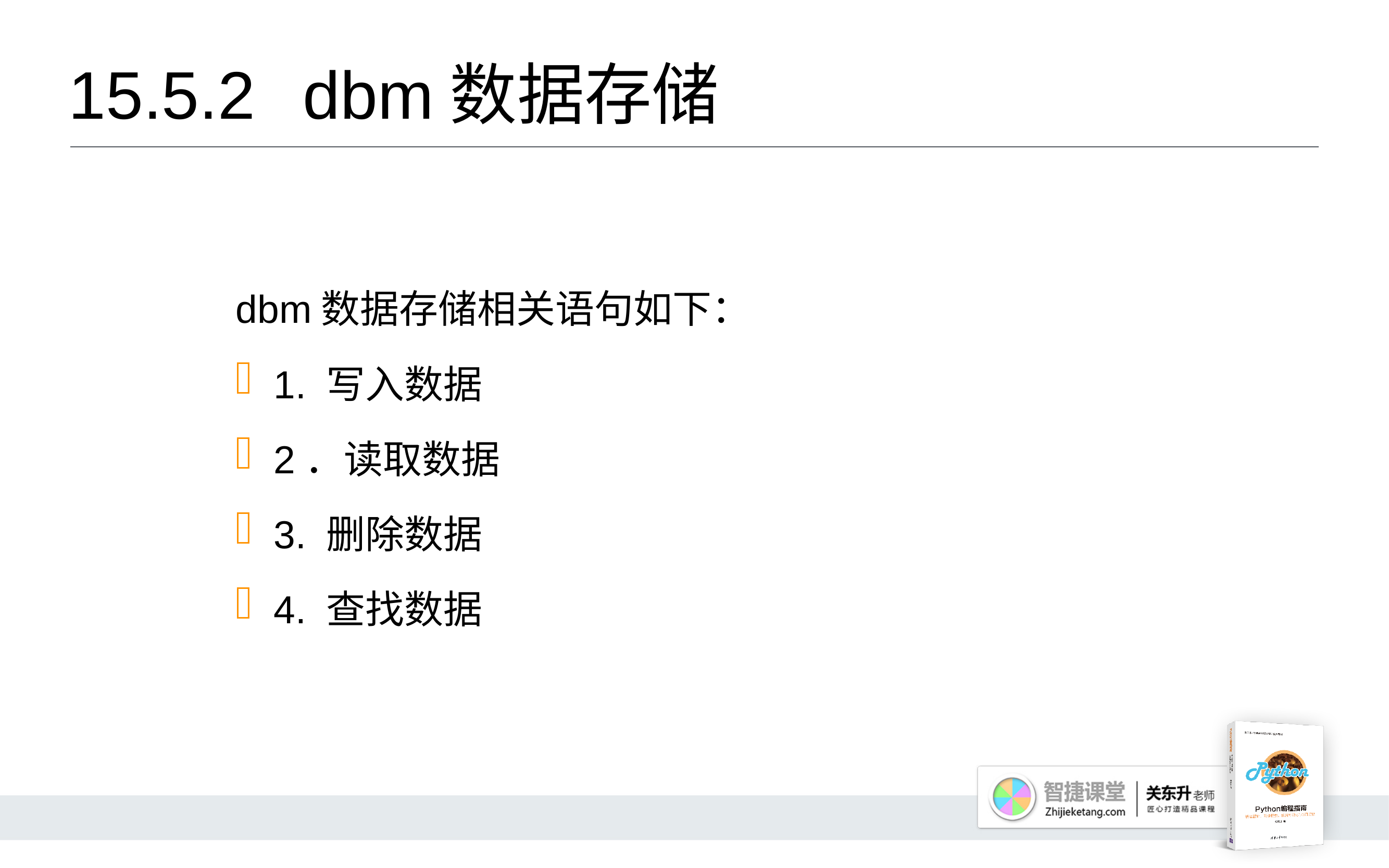

# 15.5.2 	dbm数据存储
dbm数据存储相关语句如下：
1. 写入数据
2．读取数据
3. 删除数据
4. 查找数据